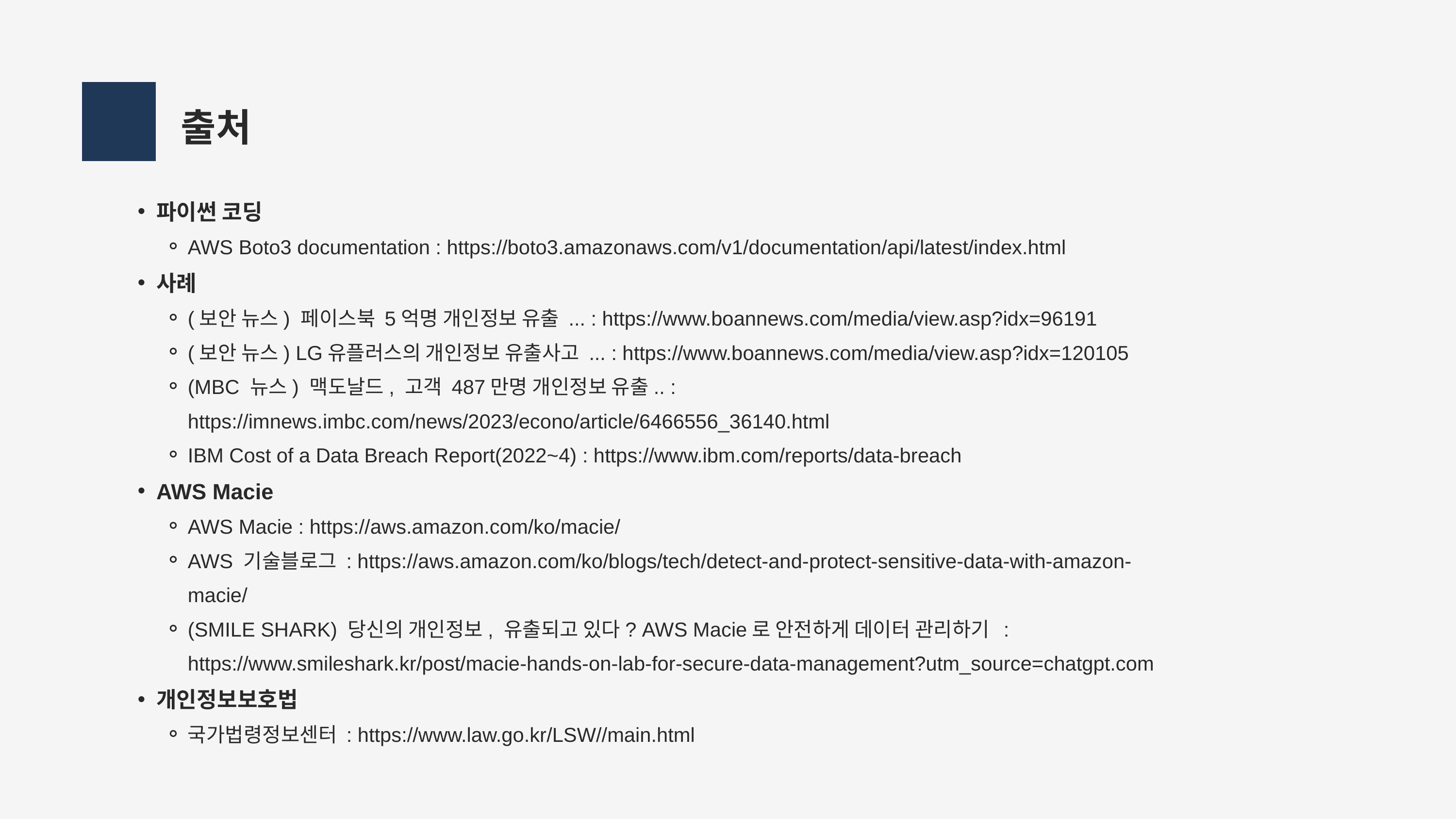

출처
파이썬 코딩
AWS Boto3 documentation : https://boto3.amazonaws.com/v1/documentation/api/latest/index.html
사례
(보안 뉴스) 페이스북 5억명 개인정보 유출 ... : https://www.boannews.com/media/view.asp?idx=96191
(보안 뉴스) LG유플러스의 개인정보 유출사고 ... : https://www.boannews.com/media/view.asp?idx=120105
(MBC 뉴스) 맥도날드, 고객 487만명 개인정보 유출.. : https://imnews.imbc.com/news/2023/econo/article/6466556_36140.html
IBM Cost of a Data Breach Report(2022~4) : https://www.ibm.com/reports/data-breach
AWS Macie
AWS Macie : https://aws.amazon.com/ko/macie/
AWS 기술블로그 : https://aws.amazon.com/ko/blogs/tech/detect-and-protect-sensitive-data-with-amazon-macie/
(SMILE SHARK) 당신의 개인정보, 유출되고 있다? AWS Macie로 안전하게 데이터 관리하기  : https://www.smileshark.kr/post/macie-hands-on-lab-for-secure-data-management?utm_source=chatgpt.com
개인정보보호법
국가법령정보센터 : https://www.law.go.kr/LSW//main.html